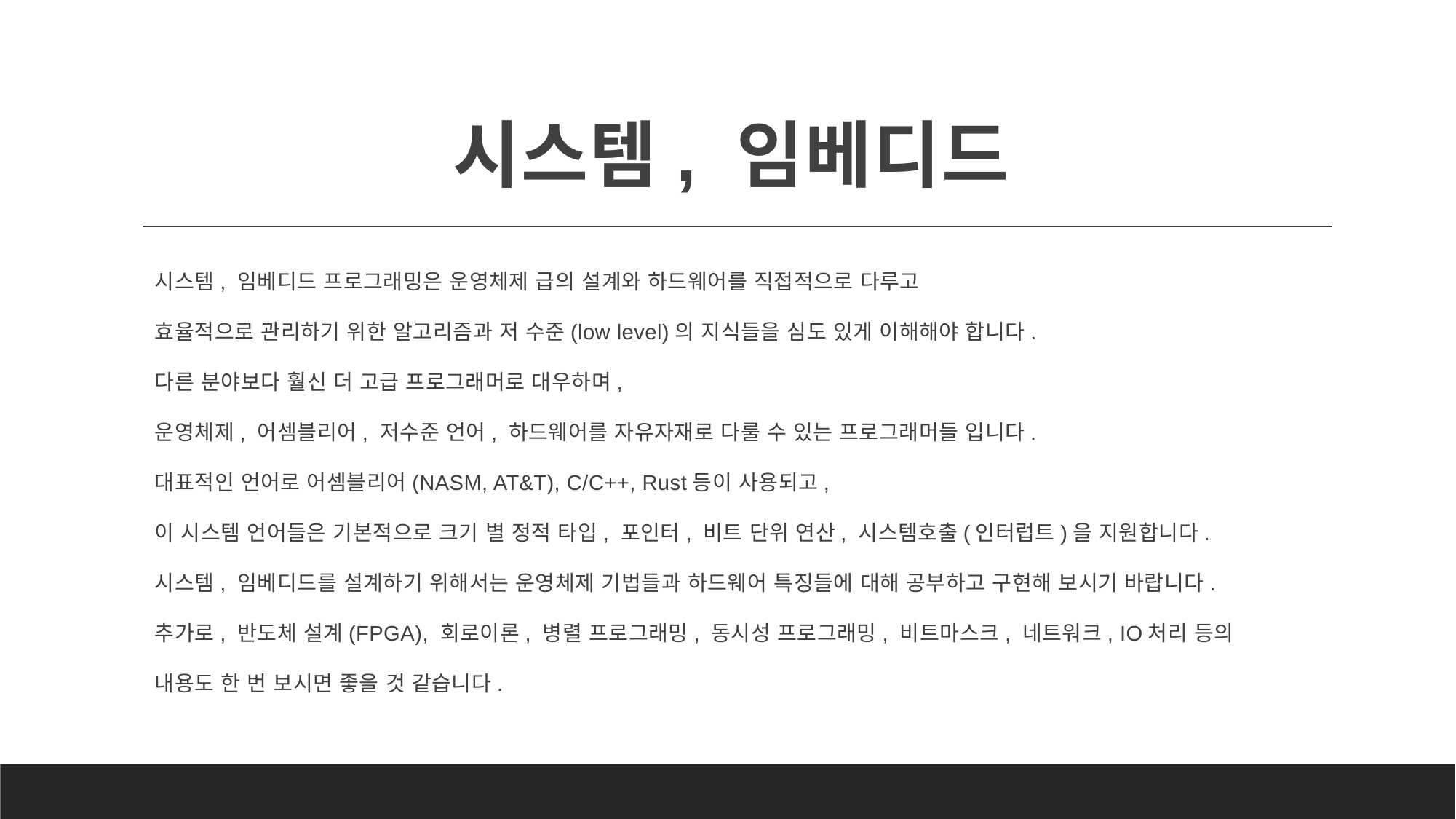

# 시스템, 임베디드
시스템, 임베디드 프로그래밍은 운영체제 급의 설계와 하드웨어를 직접적으로 다루고
효율적으로 관리하기 위한 알고리즘과 저 수준(low level)의 지식들을 심도 있게 이해해야 합니다.
다른 분야보다 훨신 더 고급 프로그래머로 대우하며,
운영체제, 어셈블리어, 저수준 언어, 하드웨어를 자유자재로 다룰 수 있는 프로그래머들 입니다.
대표적인 언어로 어셈블리어(NASM, AT&T), C/C++, Rust등이 사용되고,
이 시스템 언어들은 기본적으로 크기 별 정적 타입, 포인터, 비트 단위 연산, 시스템호출(인터럽트)을 지원합니다.
시스템, 임베디드를 설계하기 위해서는 운영체제 기법들과 하드웨어 특징들에 대해 공부하고 구현해 보시기 바랍니다.
추가로, 반도체 설계(FPGA), 회로이론, 병렬 프로그래밍, 동시성 프로그래밍, 비트마스크, 네트워크, IO처리 등의
내용도 한 번 보시면 좋을 것 같습니다.